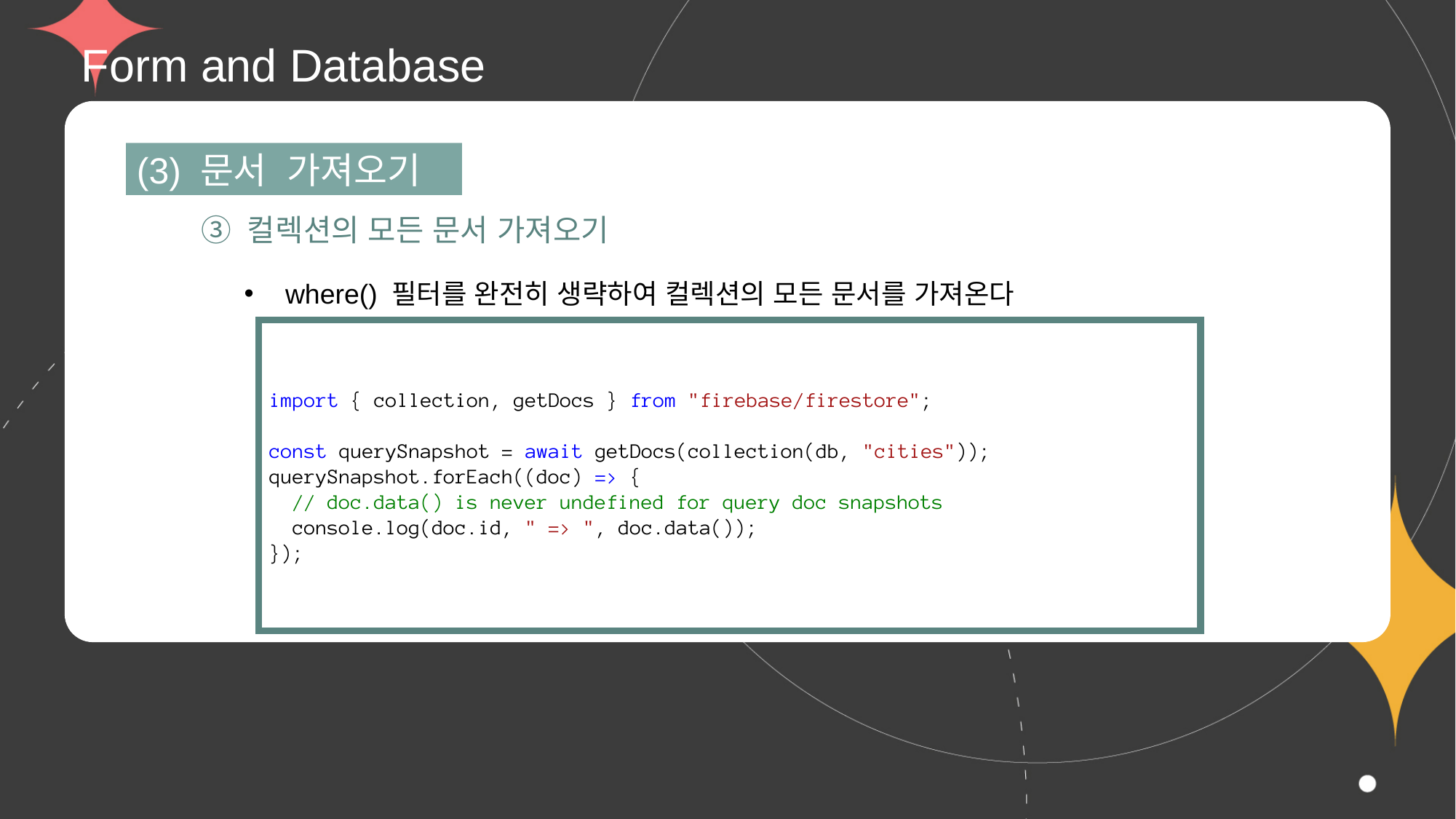

# Form and Database
(3) 문서  가져오기
③ 컬렉션의 모든 문서 가져오기
where() 필터를 완전히 생략하여 컬렉션의 모든 문서를 가져온다
import { collection, getDocs } from "firebase/firestore";
const querySnapshot = await getDocs(collection(db, "cities"));
querySnapshot.forEach((doc) => {
  // doc.data() is never undefined for query doc snapshots
  console.log(doc.id, " => ", doc.data());
});